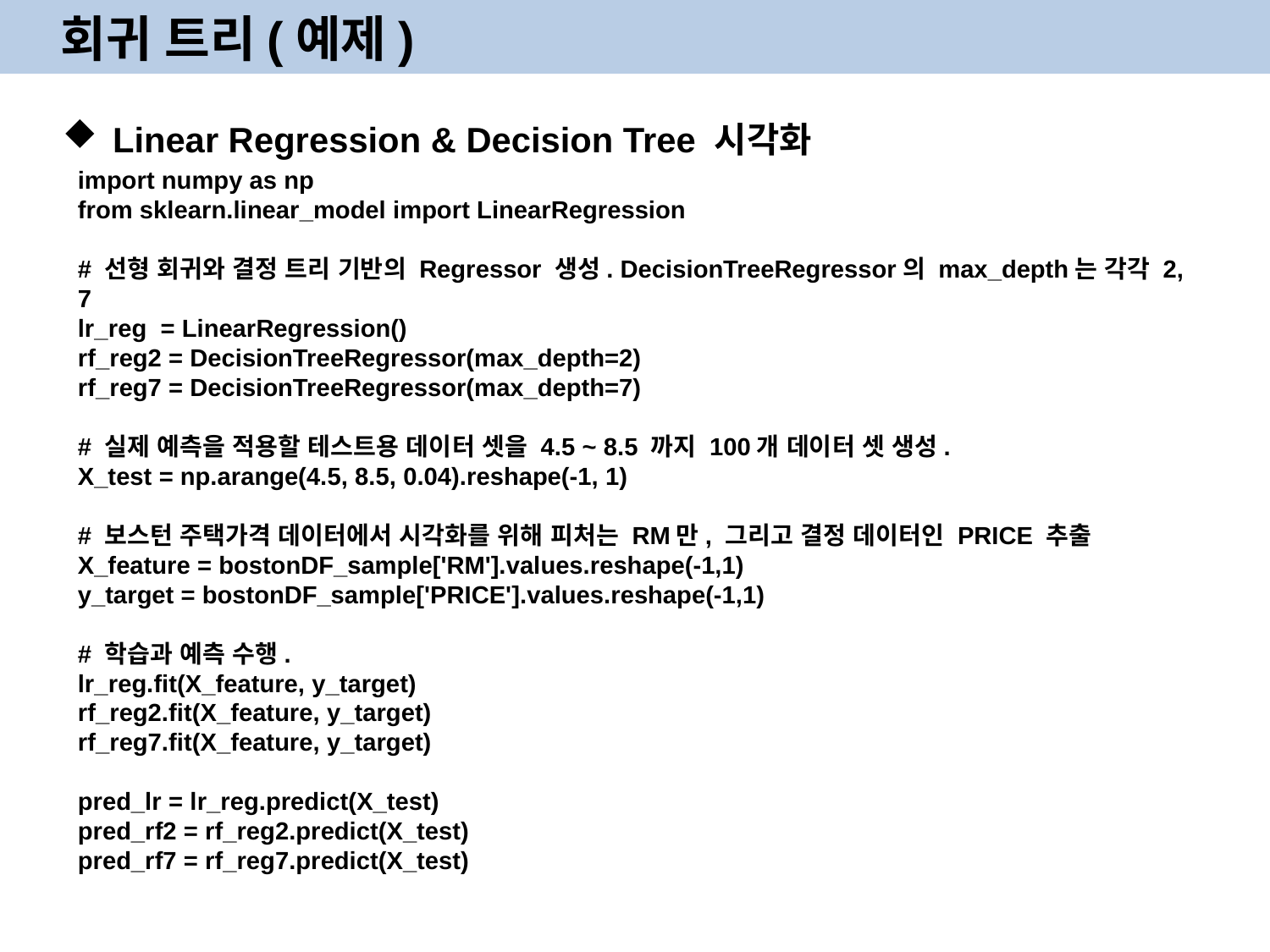

회귀 트리(예제)
Linear Regression & Decision Tree 시각화
import numpy as np
from sklearn.linear_model import LinearRegression

# 선형 회귀와 결정 트리 기반의 Regressor 생성. DecisionTreeRegressor의 max_depth는 각각 2, 7
lr_reg  = LinearRegression()
rf_reg2 = DecisionTreeRegressor(max_depth=2)
rf_reg7 = DecisionTreeRegressor(max_depth=7)

# 실제 예측을 적용할 테스트용 데이터 셋을 4.5 ~ 8.5 까지 100개 데이터 셋 생성.
X_test = np.arange(4.5, 8.5, 0.04).reshape(-1, 1)

# 보스턴 주택가격 데이터에서 시각화를 위해 피처는 RM만, 그리고 결정 데이터인 PRICE 추출
X_feature = bostonDF_sample['RM'].values.reshape(-1,1)
y_target = bostonDF_sample['PRICE'].values.reshape(-1,1)

# 학습과 예측 수행.
lr_reg.fit(X_feature, y_target)
rf_reg2.fit(X_feature, y_target)
rf_reg7.fit(X_feature, y_target)

pred_lr = lr_reg.predict(X_test)
pred_rf2 = rf_reg2.predict(X_test)
pred_rf7 = rf_reg7.predict(X_test)